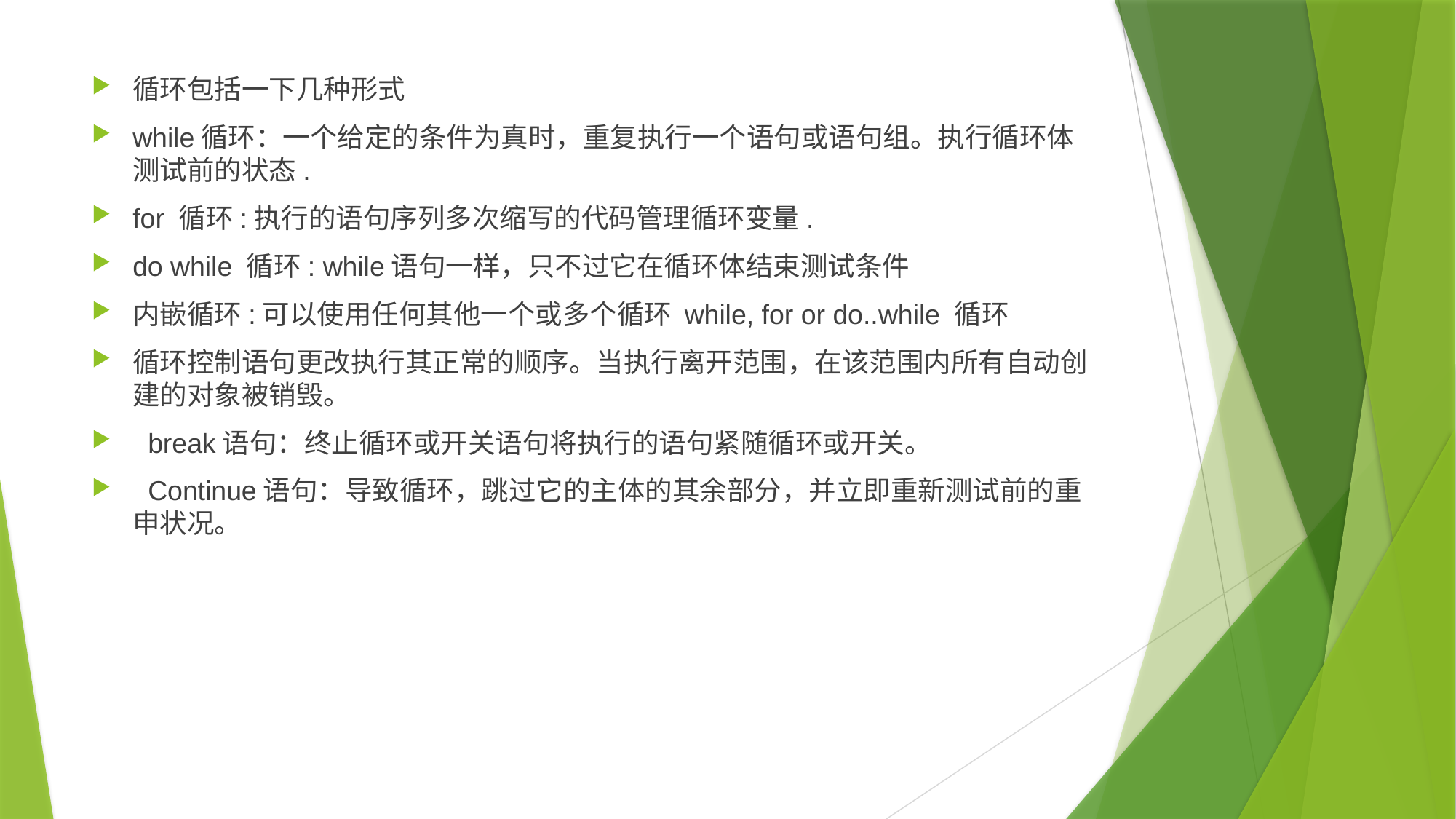

循环包括一下几种形式
while循环：一个给定的条件为真时，重复执行一个语句或语句组。执行循环体测试前的状态.
for 循环:执行的语句序列多次缩写的代码管理循环变量.
do while 循环: while语句一样，只不过它在循环体结束测试条件
内嵌循环:可以使用任何其他一个或多个循环 while, for or do..while 循环
循环控制语句更改执行其正常的顺序。当执行离开范围，在该范围内所有自动创建的对象被销毁。
  break语句：终止循环或开关语句将执行的语句紧随循环或开关。
  Continue语句：导致循环，跳过它的主体的其余部分，并立即重新测试前的重申状况。